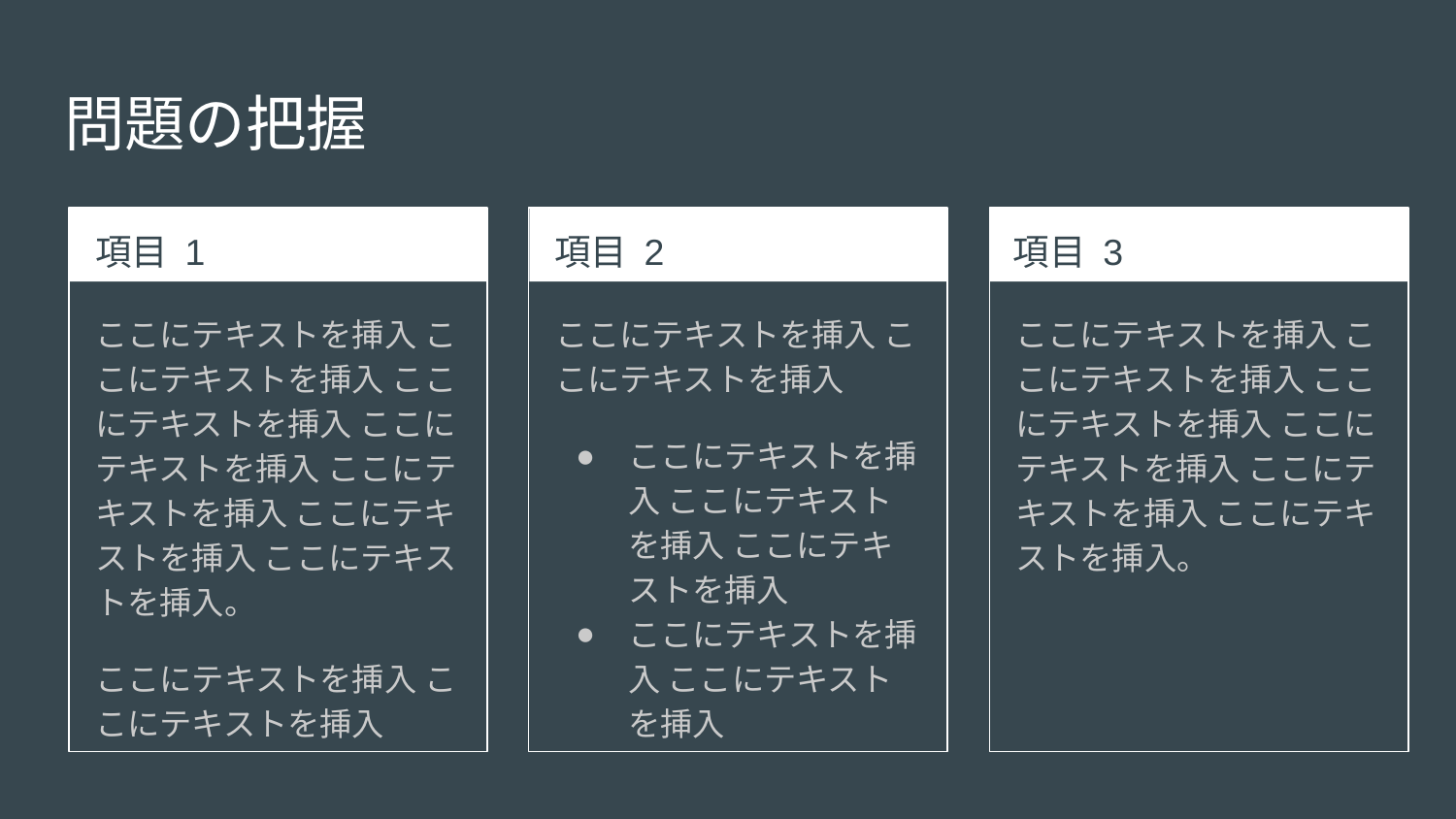

# 問題の把握

項目 1

項目 2

項目 3
ここにテキストを挿入 ここにテキストを挿入 ここにテキストを挿入 ここにテキストを挿入 ここにテキストを挿入 ここにテキストを挿入 ここにテキストを挿入。
ここにテキストを挿入 ここにテキストを挿入
ここにテキストを挿入 ここにテキストを挿入
ここにテキストを挿入 ここにテキストを挿入 ここにテキストを挿入
ここにテキストを挿入 ここにテキストを挿入
ここにテキストを挿入 ここにテキストを挿入 ここにテキストを挿入 ここにテキストを挿入 ここにテキストを挿入 ここにテキストを挿入。